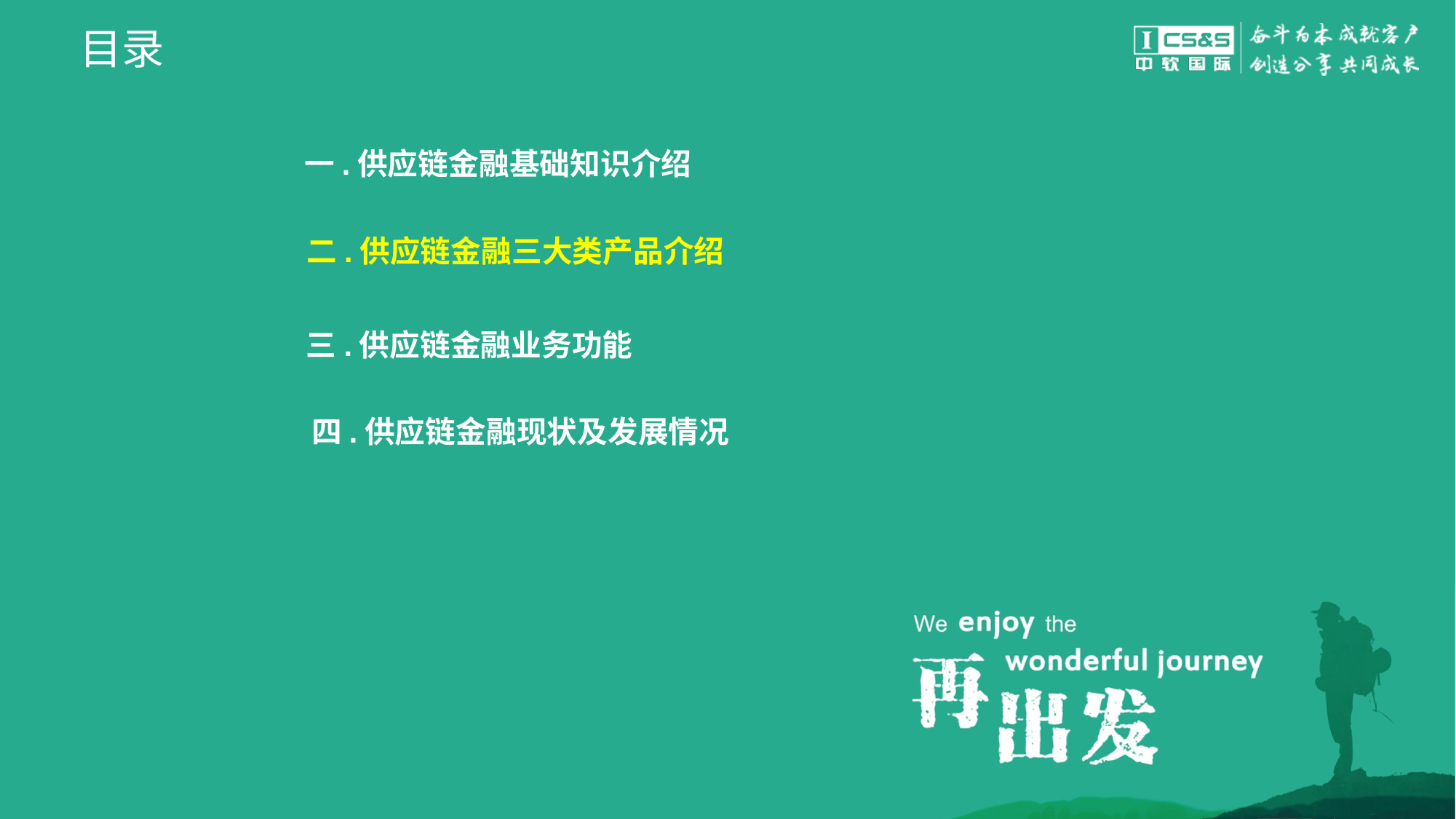

一.供应链金融基础知识介绍
二.供应链金融三大类产品介绍
三.供应链金融业务功能
四.供应链金融现状及发展情况
9